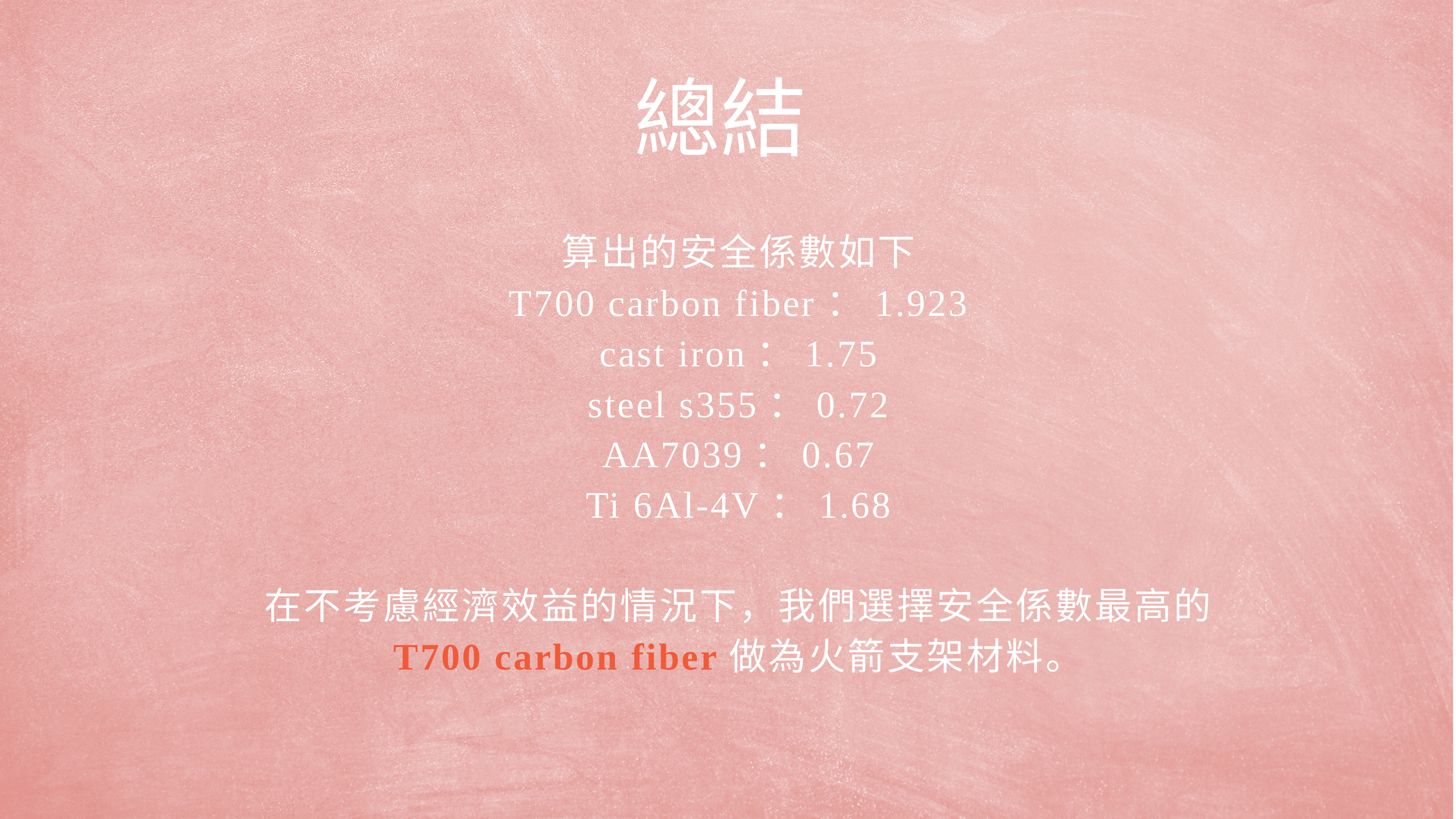

總結
算出的安全係數如下
T700 carbon fiber：1.923
cast iron：1.75
steel s355：0.72
AA7039：0.67
Ti 6Al-4V：1.68

在不考慮經濟效益的情況下，我們選擇安全係數最高的
T700 carbon fiber做為火箭支架材料。